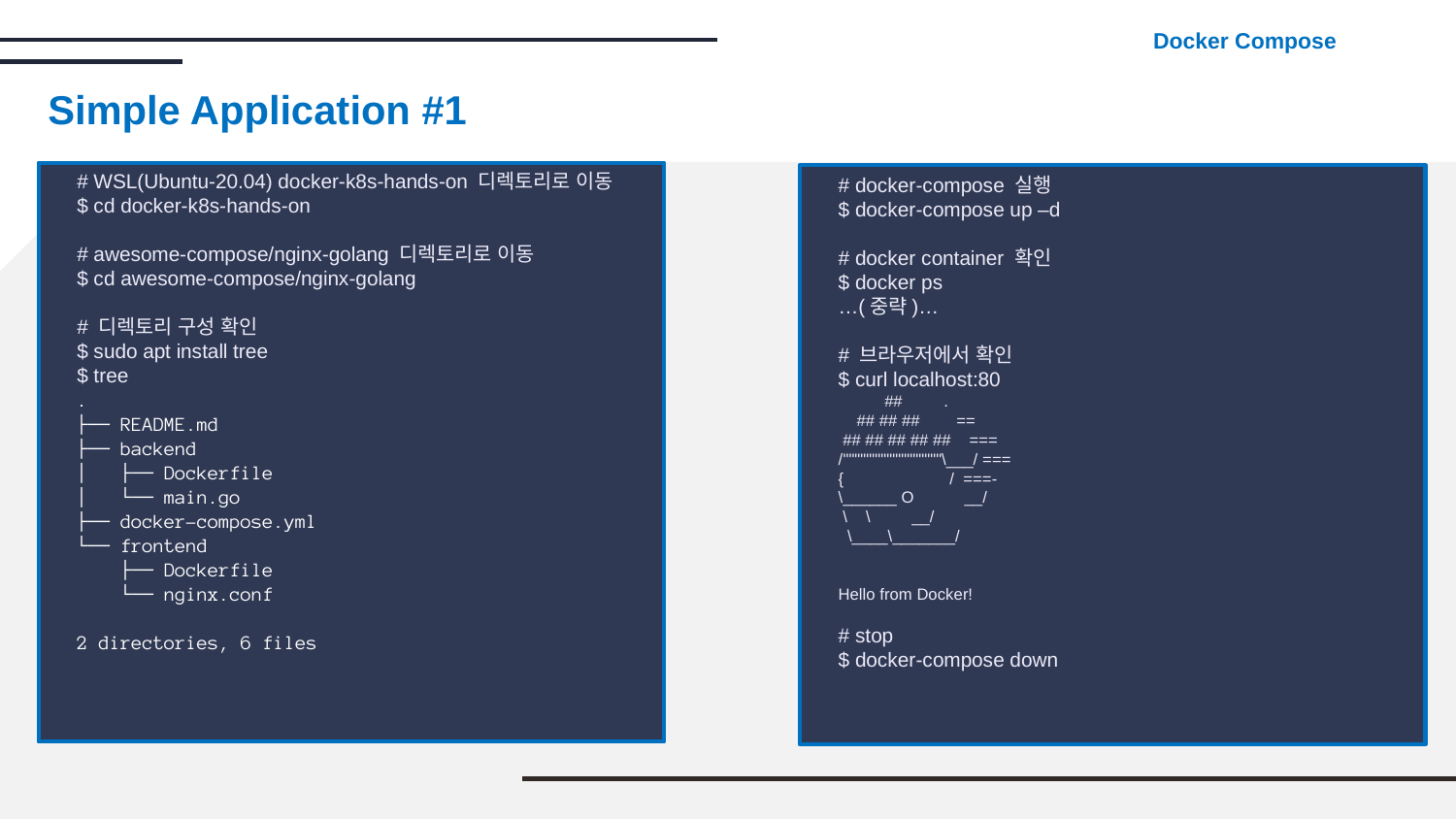

Docker Compose
# Simple Application #1
# WSL(Ubuntu-20.04) docker-k8s-hands-on 디렉토리로 이동
$ cd docker-k8s-hands-on

# awesome-compose/nginx-golang 디렉토리로 이동
$ cd awesome-compose/nginx-golang

# 디렉토리 구성 확인
$ sudo apt install tree
$ tree
.
├── README.md
├── backend
│   ├── Dockerfile
│   └── main.go
├── docker-compose.yml
└── frontend
    ├── Dockerfile
    └── nginx.conf
2 directories, 6 files

# docker-compose 실행
$ docker-compose up –d

# docker container 확인
$ docker ps
…(중략)…

# 브라우저에서 확인
$ curl localhost:80
          ##         .
    ## ## ##        ==
 ## ## ## ## ##    ===
/"""""""""""""""""\___/ ===
{                       /  ===-
\______ O           __/
 \    \         __/
  \____\_______/

Hello from Docker!

# stop
$ docker-compose down